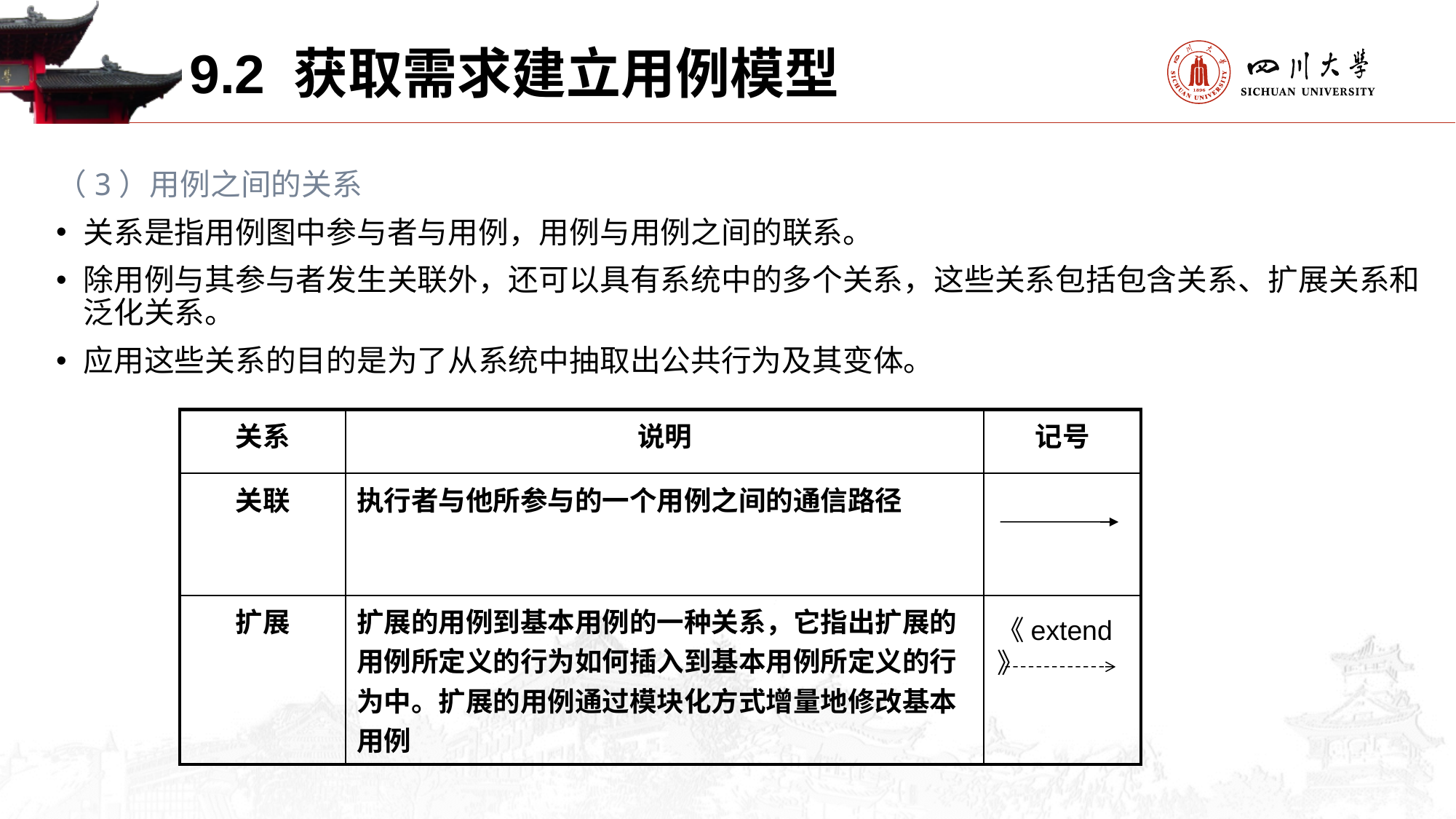

9.2 获取需求建立用例模型

（3）用例之间的关系
关系是指用例图中参与者与用例，用例与用例之间的联系。
除用例与其参与者发生关联外，还可以具有系统中的多个关系，这些关系包括包含关系、扩展关系和泛化关系。
应用这些关系的目的是为了从系统中抽取出公共行为及其变体。
| 关系 | 说明 | 记号 |
| --- | --- | --- |
| 关联 | 执行者与他所参与的一个用例之间的通信路径 |  |
| 扩展 | 扩展的用例到基本用例的一种关系，它指出扩展的用例所定义的行为如何插入到基本用例所定义的行为中。扩展的用例通过模块化方式增量地修改基本用例 |  |

《extend》